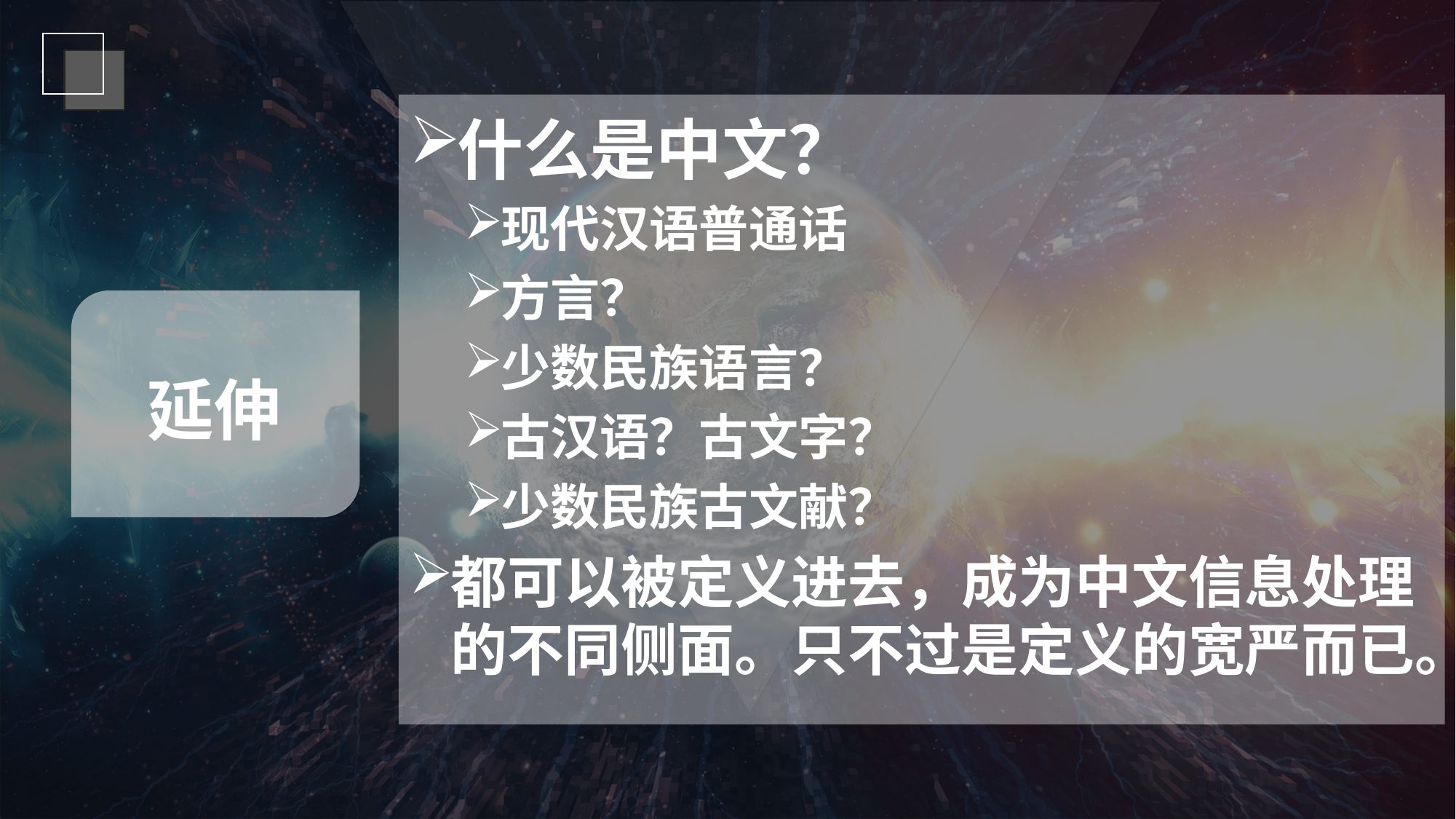

什么是中文？
现代汉语普通话
方言？
少数民族语言？
古汉语？古文字？
少数民族古文献？
都可以被定义进去，成为中文信息处理的不同侧面。只不过是定义的宽严而已。

延伸